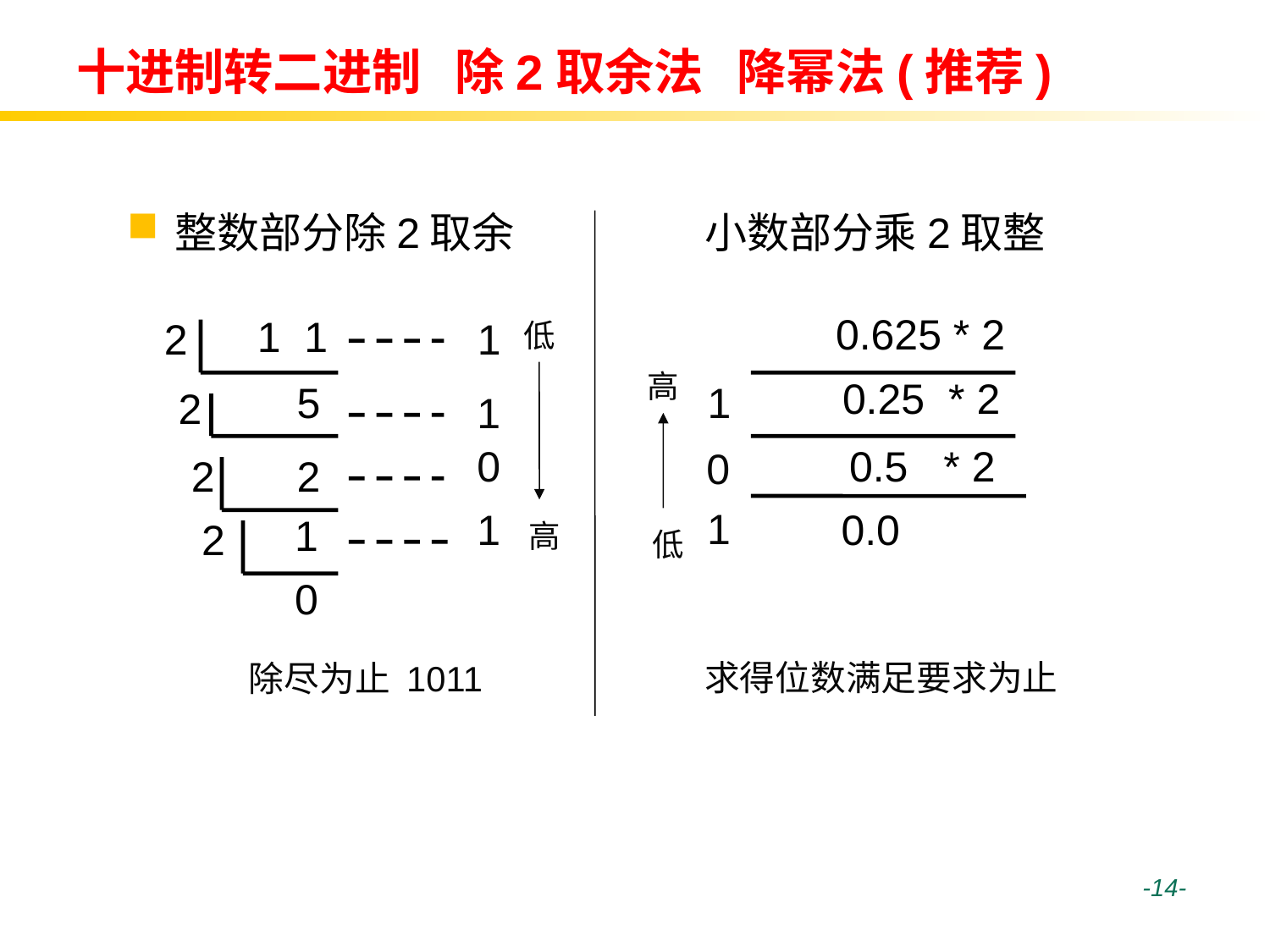

# 十进制转二进制   除2取余法   降幂法(推荐)
整数部分除2取余                    小数部分乘2取整

0.625 * 2
1  1
2

1

低
高

低

0.25  * 2
5
1

2

1

0

0.5   * 2
0

2

2
1

1

 0.0
1
2

高
0
求得位数满足要求为止
除尽为止 1011
 -14-